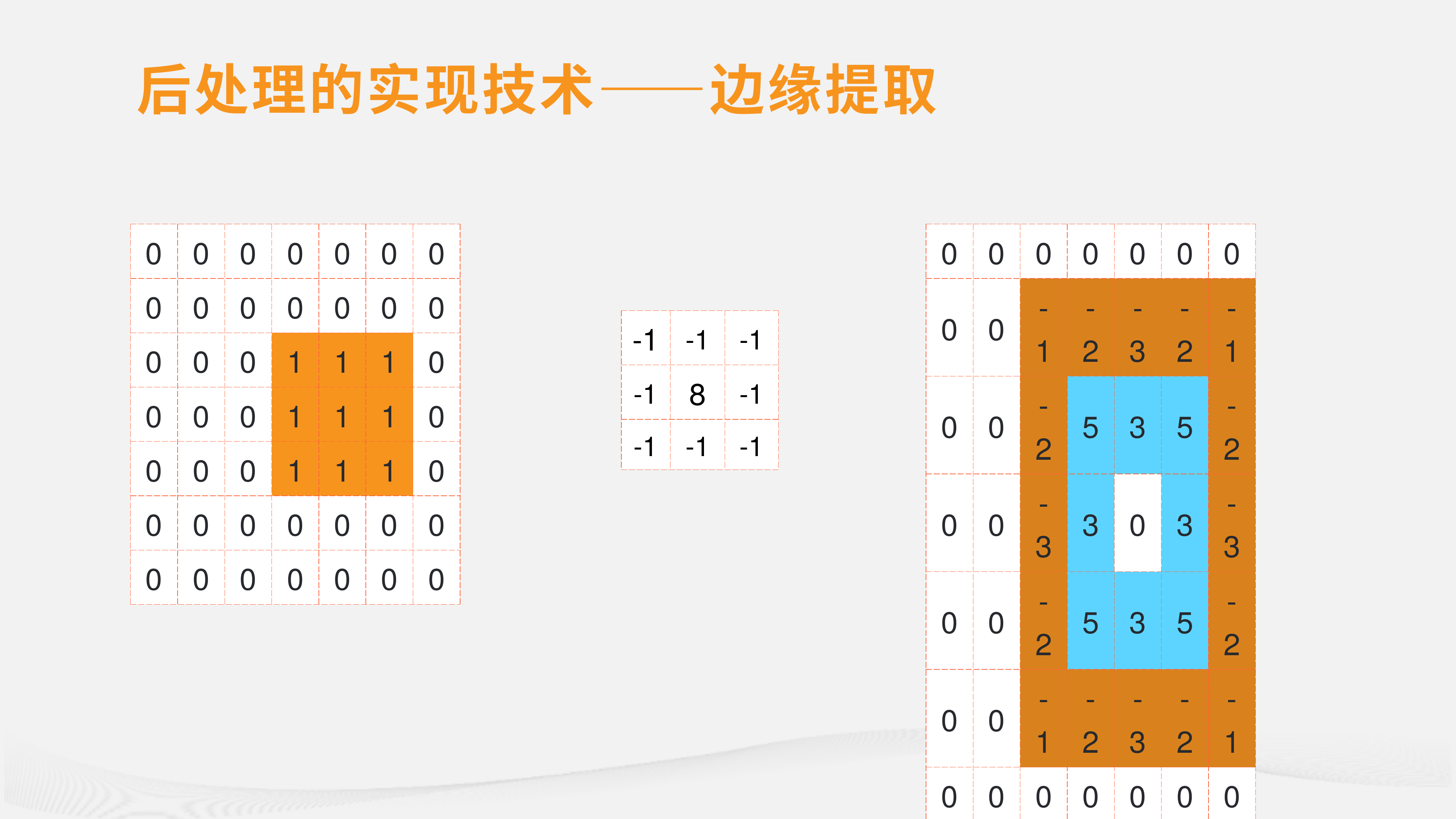

# 后处理的实现技术——边缘提取
| 0 | 0 | 0 | 0 | 0 | 0 | 0 |
| --- | --- | --- | --- | --- | --- | --- |
| 0 | 0 | 0 | 0 | 0 | 0 | 0 |
| 0 | 0 | 0 | 1 | 1 | 1 | 0 |
| 0 | 0 | 0 | 1 | 1 | 1 | 0 |
| 0 | 0 | 0 | 1 | 1 | 1 | 0 |
| 0 | 0 | 0 | 0 | 0 | 0 | 0 |
| 0 | 0 | 0 | 0 | 0 | 0 | 0 |
| 0 | 0 | 0 | 0 | 0 | 0 | 0 |
| --- | --- | --- | --- | --- | --- | --- |
| 0 | 0 | -1 | -2 | -3 | -2 | -1 |
| 0 | 0 | -2 | 5 | 3 | 5 | -2 |
| 0 | 0 | -3 | 3 | 0 | 3 | -3 |
| 0 | 0 | -2 | 5 | 3 | 5 | -2 |
| 0 | 0 | -1 | -2 | -3 | -2 | -1 |
| 0 | 0 | 0 | 0 | 0 | 0 | 0 |
| -1 | -1 | -1 |
| --- | --- | --- |
| -1 | 8 | -1 |
| -1 | -1 | -1 |